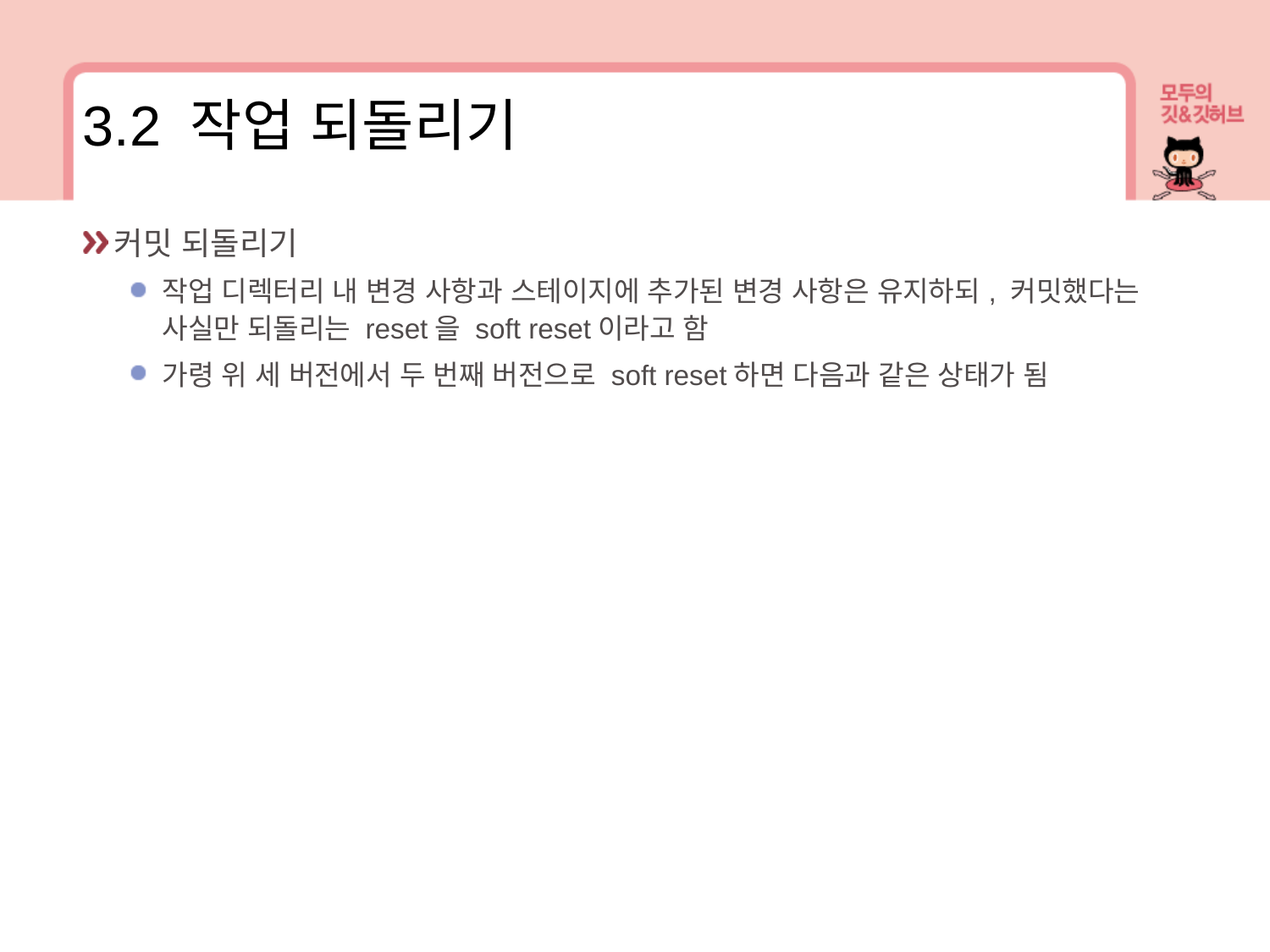

3.2 작업 되돌리기
커밋 되돌리기
작업 디렉터리 내 변경 사항과 스테이지에 추가된 변경 사항은 유지하되, 커밋했다는 사실만 되돌리는 reset을 soft reset이라고 함
가령 위 세 버전에서 두 번째 버전으로 soft reset하면 다음과 같은 상태가 됨